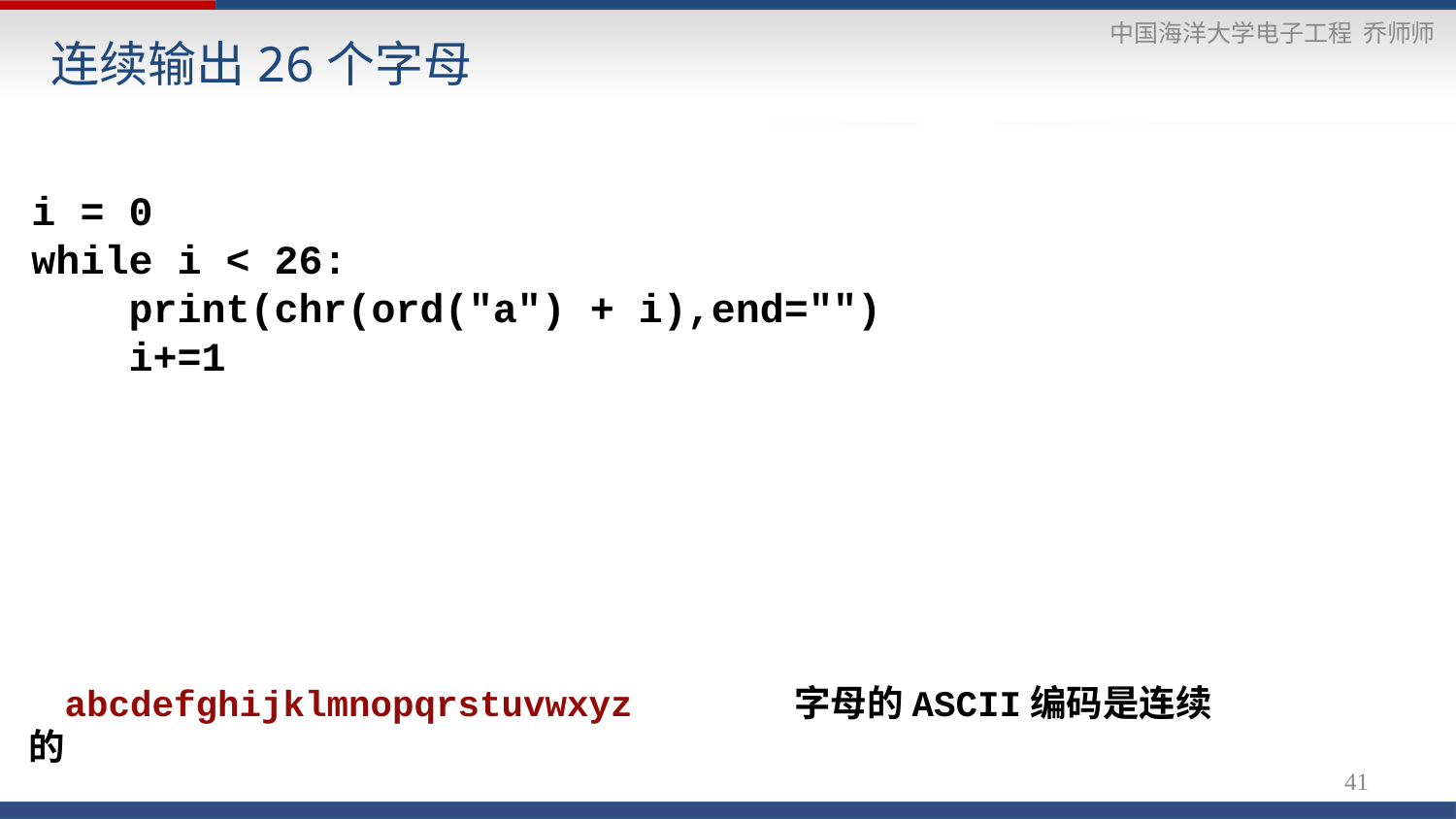

# 连续输出26个字母

i = 0
while i < 26:
    print(chr(ord("a") + i),end="")
    i+=1
abcdefghijklmnopqrstuvwxyz       字母的ASCII编码是连续的
41